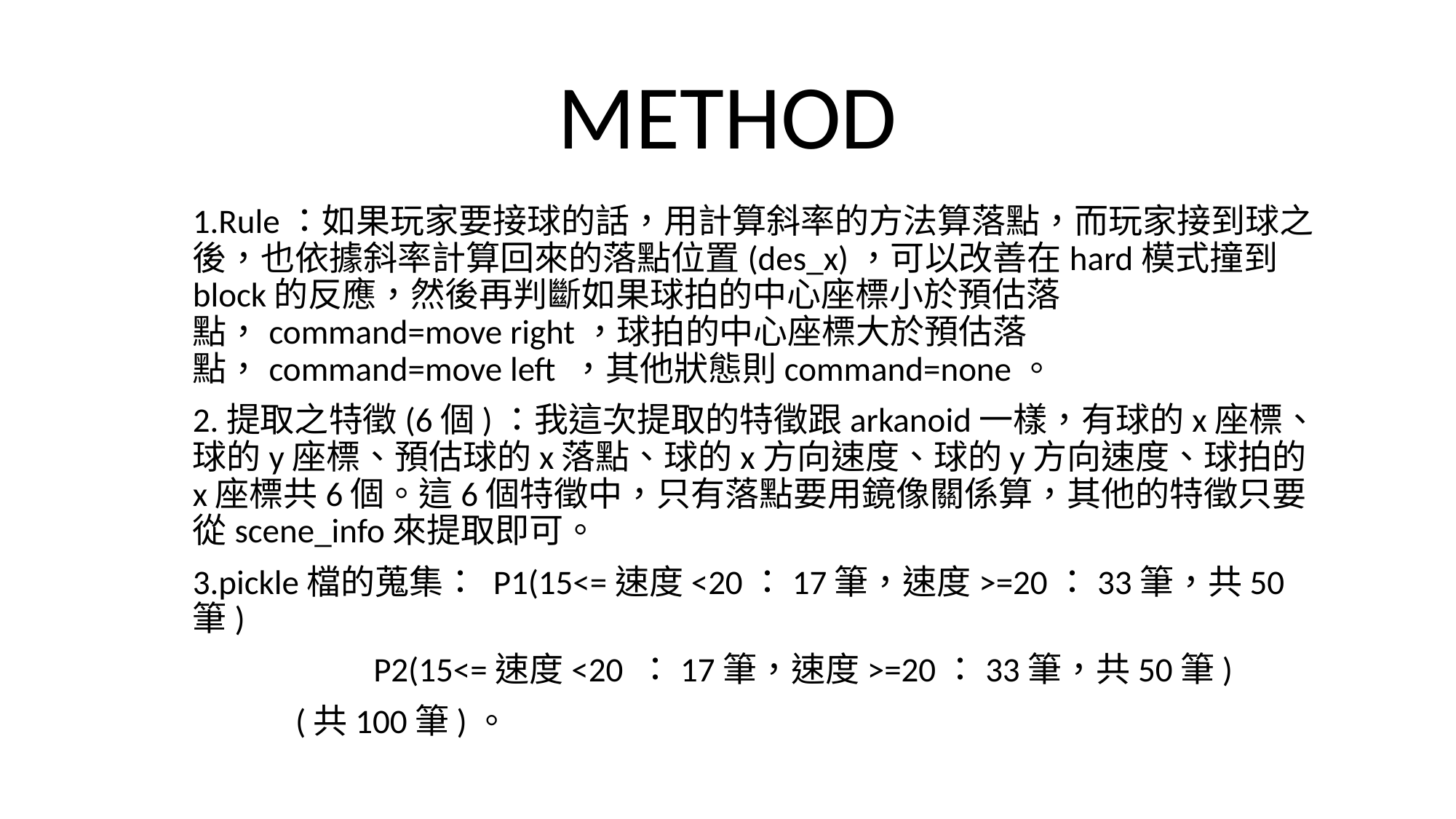

# METHOD
1.Rule：如果玩家要接球的話，用計算斜率的方法算落點，而玩家接到球之後，也依據斜率計算回來的落點位置(des_x)，可以改善在hard模式撞到block的反應，然後再判斷如果球拍的中心座標小於預估落點，command=move right，球拍的中心座標大於預估落點，command=move left ，其他狀態則command=none。
2.提取之特徵(6個)：我這次提取的特徵跟arkanoid一樣，有球的x座標、球的y座標、預估球的x落點、球的x方向速度、球的y方向速度、球拍的x座標共6個。這6個特徵中，只有落點要用鏡像關係算，其他的特徵只要從scene_info來提取即可。
3.pickle檔的蒐集： P1(15<=速度<20：17筆，速度>=20：33筆，共50筆)
		          P2(15<=速度<20 ：17筆，速度>=20：33筆，共50筆)
								(共100筆)。